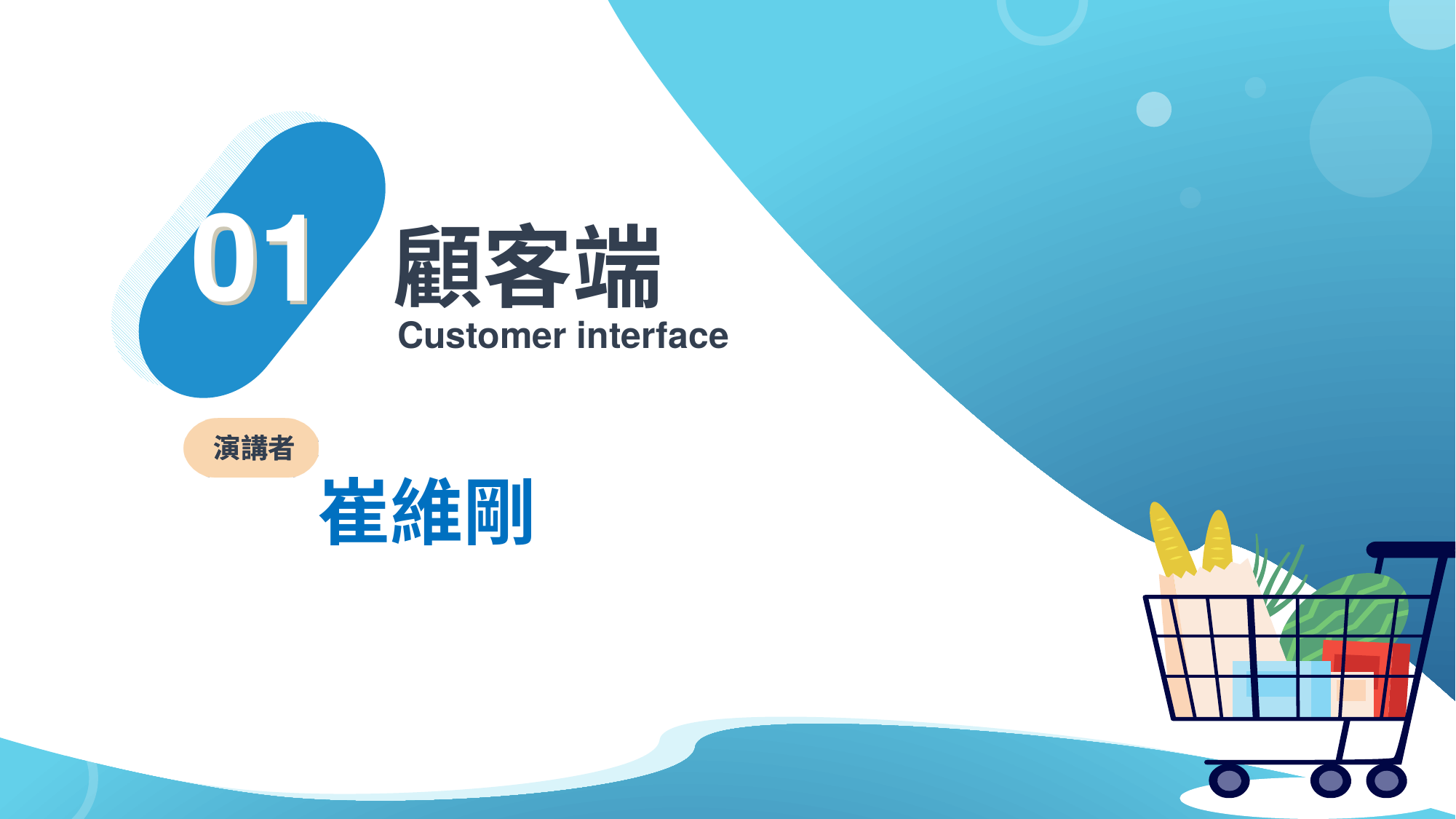

01
01
顧客端
Customer interface
演講者
崔維剛
5